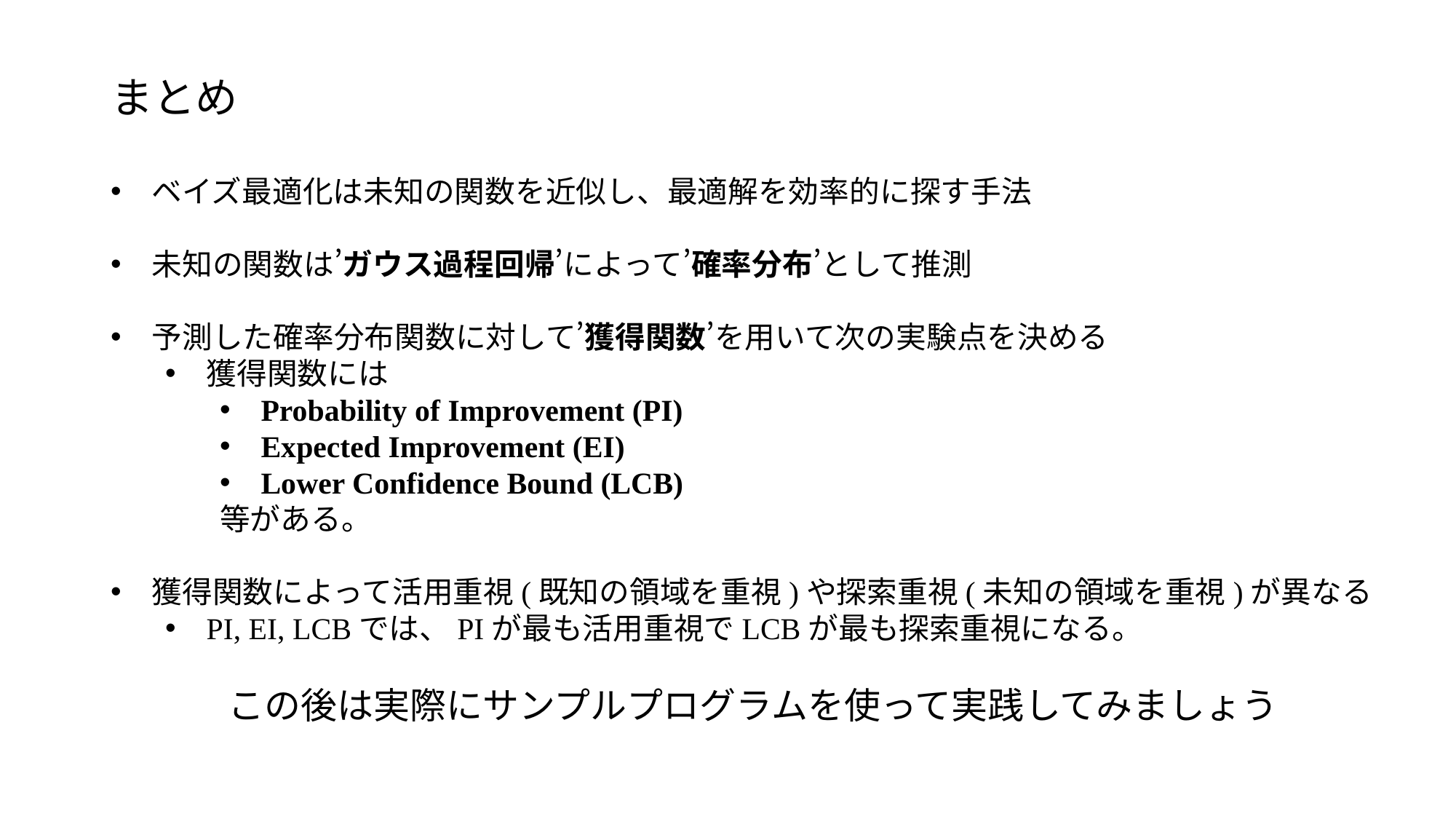

# まとめ
ベイズ最適化は未知の関数を近似し、最適解を効率的に探す手法

未知の関数は’ガウス過程回帰’によって’確率分布’として推測

予測した確率分布関数に対して’獲得関数’を用いて次の実験点を決める
獲得関数には
Probability of Improvement (PI)
Expected Improvement (EI)
Lower Confidence Bound (LCB)
等がある。

獲得関数によって活用重視(既知の領域を重視)や探索重視(未知の領域を重視)が異なる
PI, EI, LCBでは、PIが最も活用重視でLCBが最も探索重視になる。

この後は実際にサンプルプログラムを使って実践してみましょう